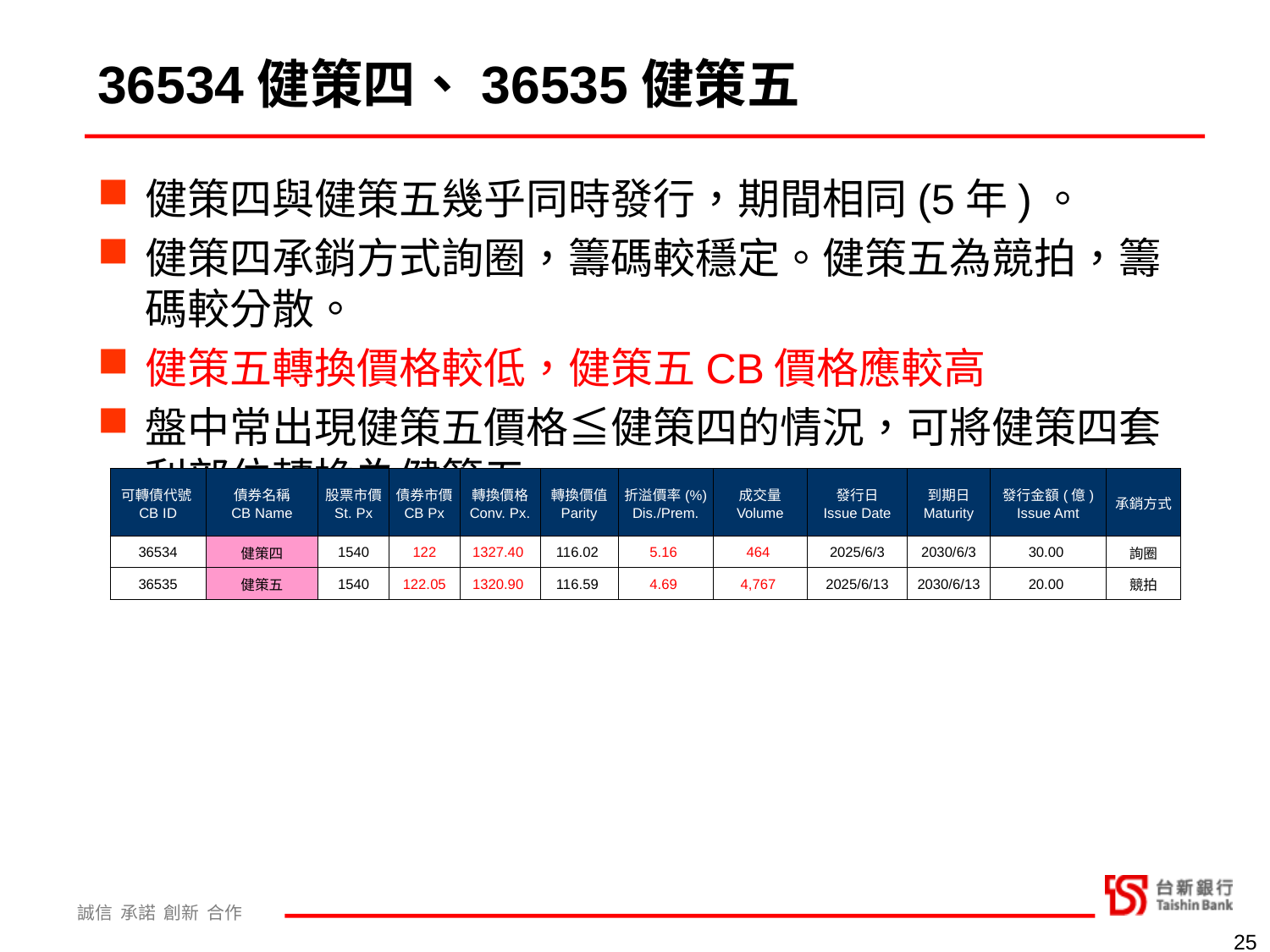

# 36534健策四、36535健策五
健策四與健策五幾乎同時發行，期間相同(5年)。
健策四承銷方式詢圈，籌碼較穩定。健策五為競拍，籌碼較分散。
健策五轉換價格較低，健策五CB價格應較高
盤中常出現健策五價格≦健策四的情況，可將健策四套利部位轉換為健策五。

| 可轉債代號 CB ID | 債券名稱 CB Name | 股票市價 St. Px | 債券市價 CB Px | 轉換價格 Conv. Px. | 轉換價值 Parity | 折溢價率(%) Dis./Prem. | 成交量 Volume | 發行日 Issue Date | 到期日 Maturity | 發行金額(億) Issue Amt | 承銷方式 |
| --- | --- | --- | --- | --- | --- | --- | --- | --- | --- | --- | --- |
| 36534 | 健策四 | 1540 | 122 | 1327.40 | 116.02 | 5.16 | 464 | 2025/6/3 | 2030/6/3 | 30.00 | 詢圈 |
| 36535 | 健策五 | 1540 | 122.05 | 1320.90 | 116.59 | 4.69 | 4,767 | 2025/6/13 | 2030/6/13 | 20.00 | 競拍 |
25